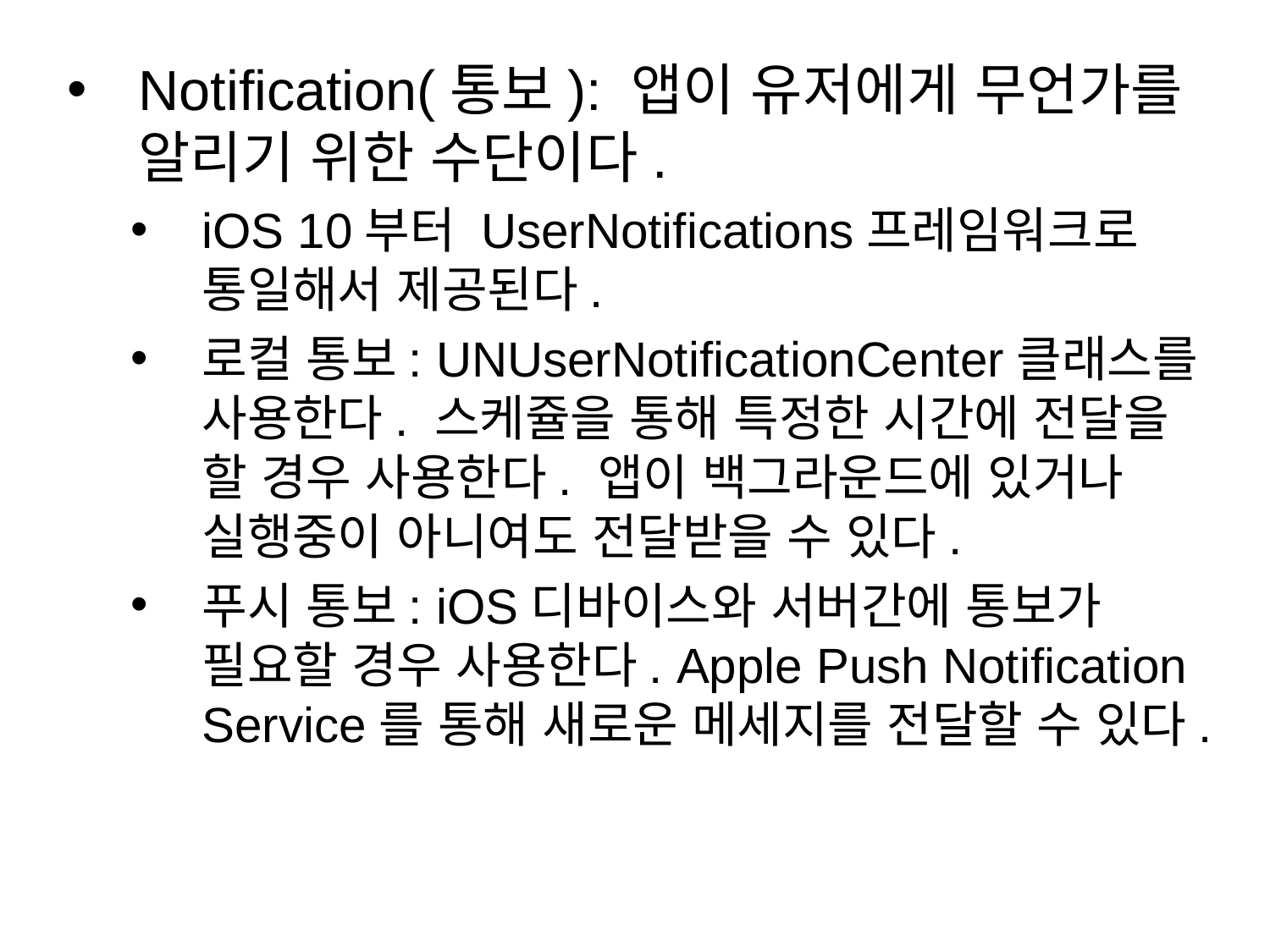

Notification(통보): 앱이 유저에게 무언가를 알리기 위한 수단이다.
iOS 10부터 UserNotifications프레임워크로 통일해서 제공된다.
로컬 통보: UNUserNotificationCenter클래스를 사용한다. 스케쥴을 통해 특정한 시간에 전달을 할 경우 사용한다. 앱이 백그라운드에 있거나 실행중이 아니여도 전달받을 수 있다.
푸시 통보: iOS디바이스와 서버간에 통보가 필요할 경우 사용한다. Apple Push Notification Service를 통해 새로운 메세지를 전달할 수 있다.